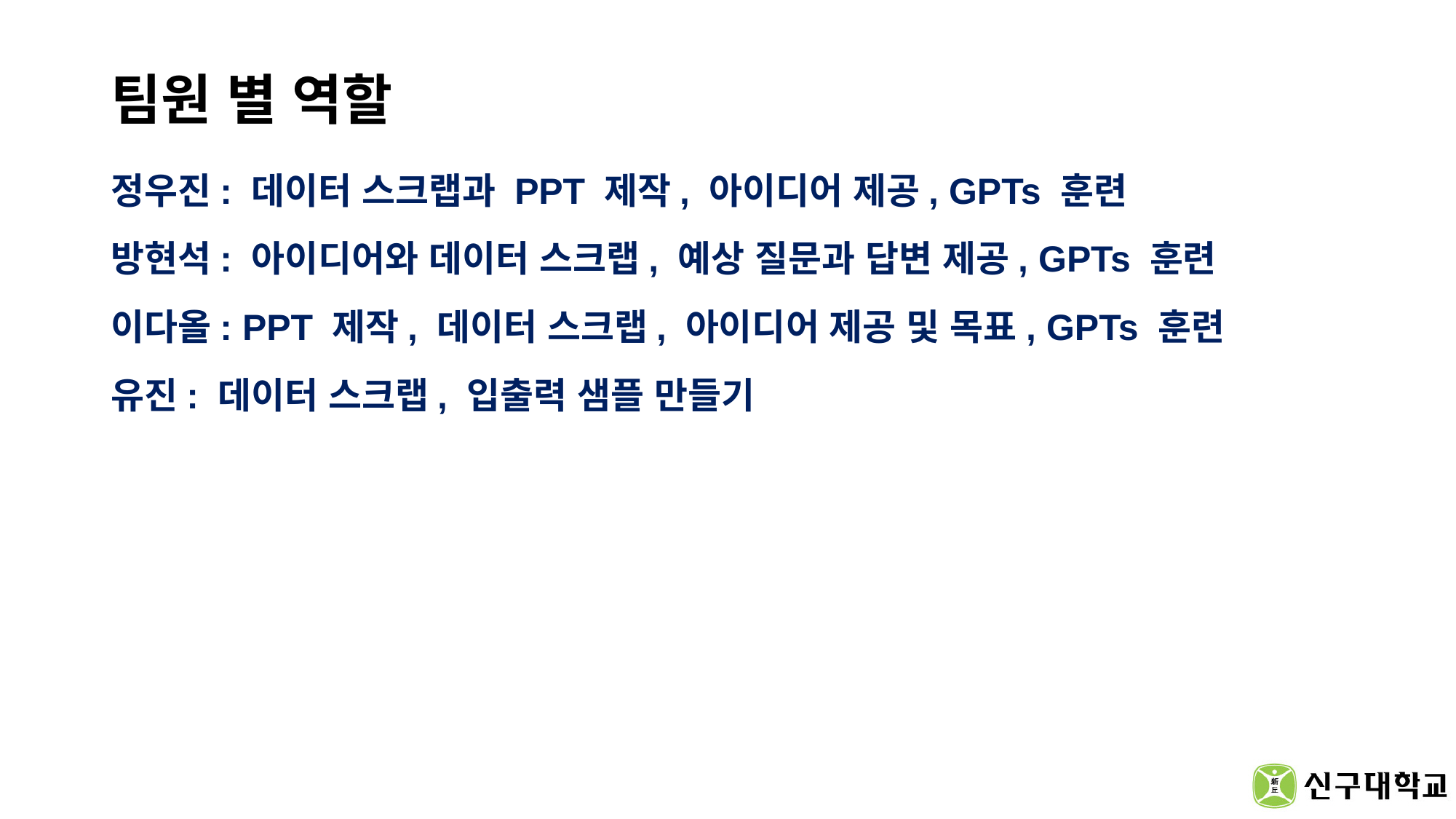

# 팀원 별 역할
정우진: 데이터 스크랩과 PPT 제작, 아이디어 제공, GPTs 훈련
방현석: 아이디어와 데이터 스크랩, 예상 질문과 답변 제공, GPTs 훈련
이다올: PPT 제작, 데이터 스크랩, 아이디어 제공 및 목표, GPTs 훈련
유진: 데이터 스크랩, 입출력 샘플 만들기